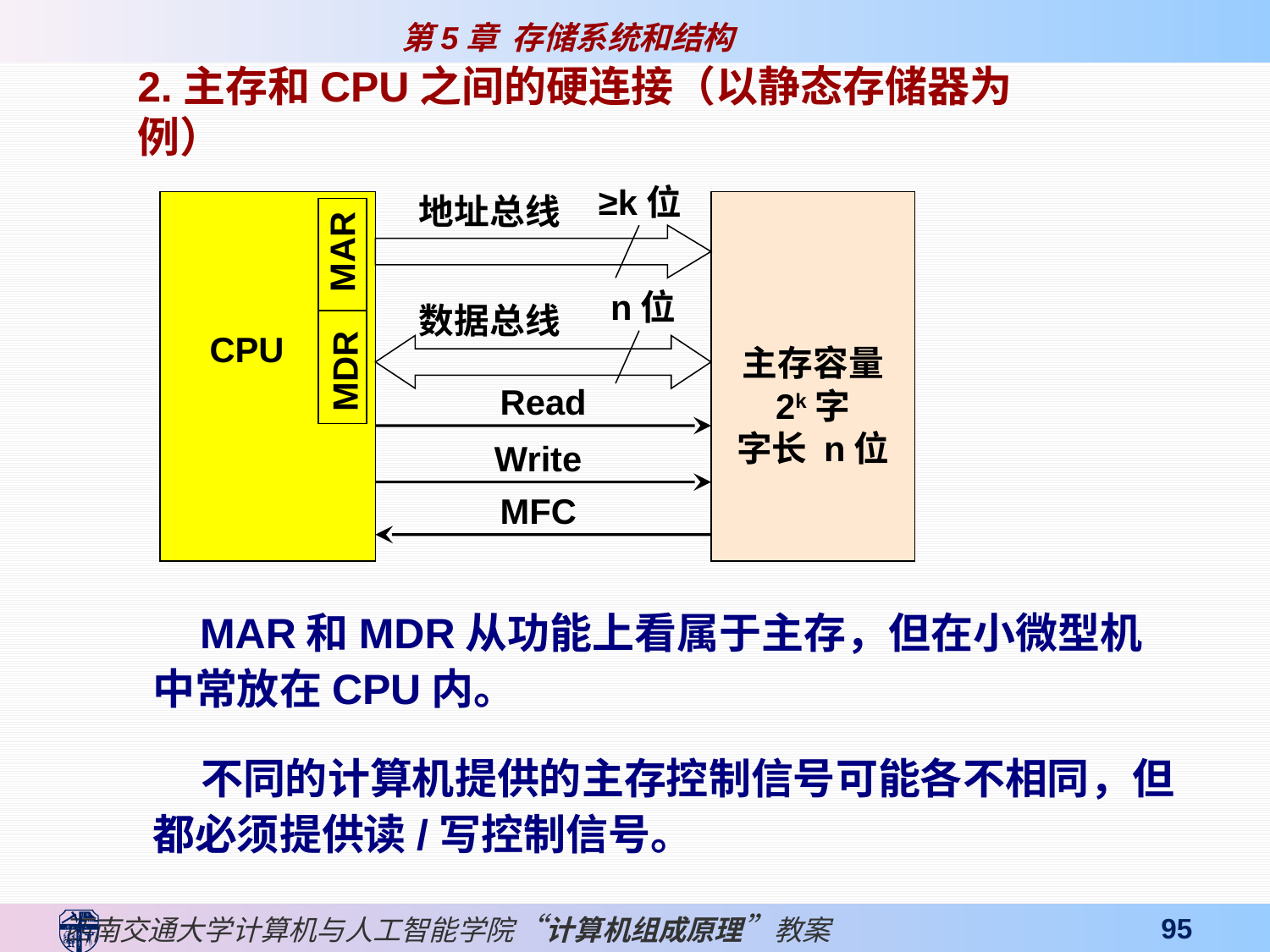

2.主存和CPU之间的硬连接（以静态存储器为例）

≥k位
地址总线

主存容量
2k字
字长 n位
MAR

n位
数据总线

  MDR
CPU

Read

Write

MFC

    MAR和MDR从功能上看属于主存，但在小微型机中常放在CPU内。
    不同的计算机提供的主存控制信号可能各不相同，但都必须提供读/写控制信号。